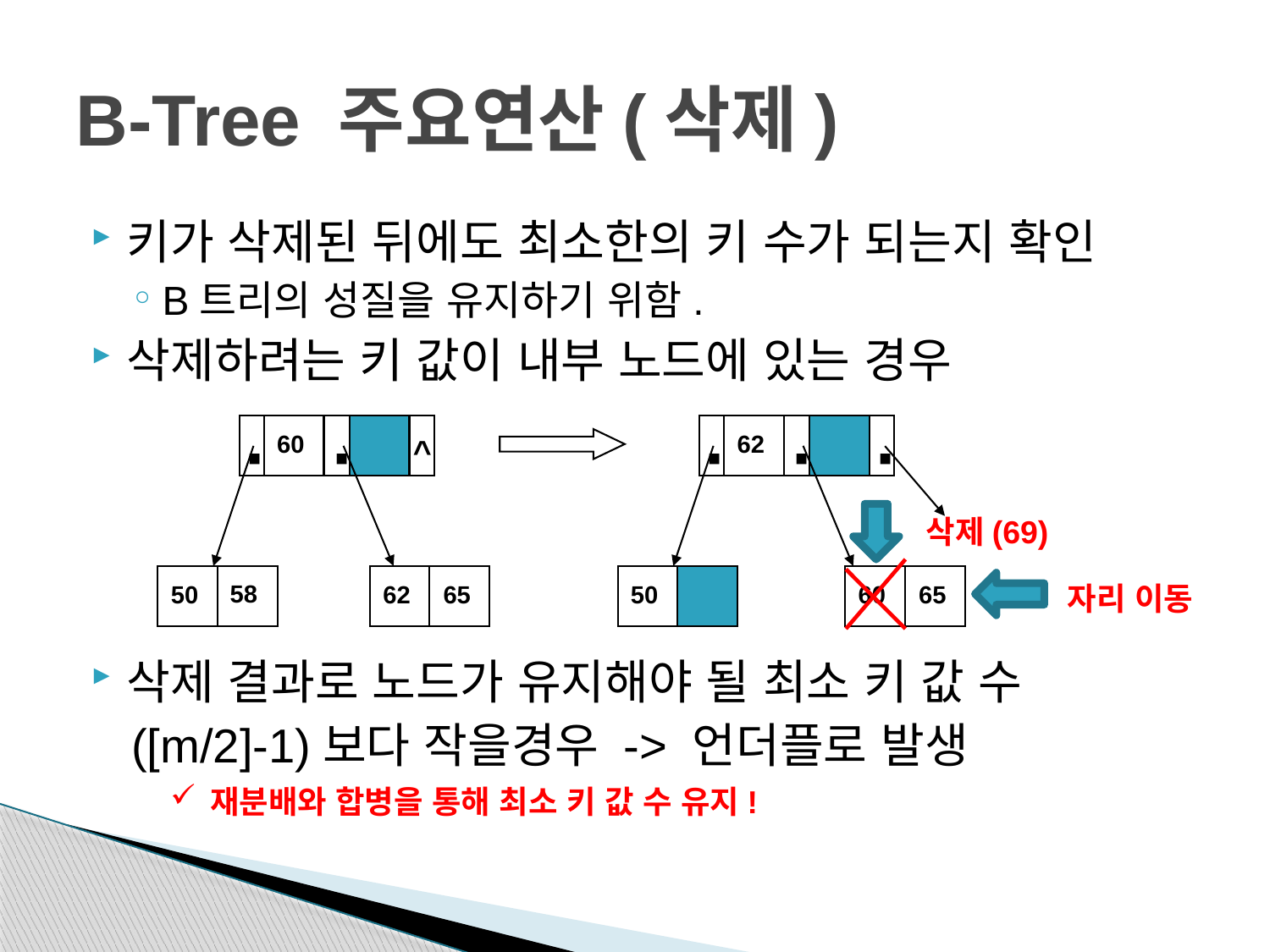

# B-Tree 주요연산(삭제)
키가 삭제된 뒤에도 최소한의 키 수가 되는지 확인
B트리의 성질을 유지하기 위함.
삭제하려는 키 값이 내부 노드에 있는 경우

삭제 결과로 노드가 유지해야 될 최소 키 값 수
   ([m/2]-1)보다 작을경우 -> 언더플로 발생

·
·
·
·
·

60
62
^

삭제(69)

62
65

58
50

60
65

50

자리 이동
재분배와 합병을 통해 최소 키 값 수 유지!